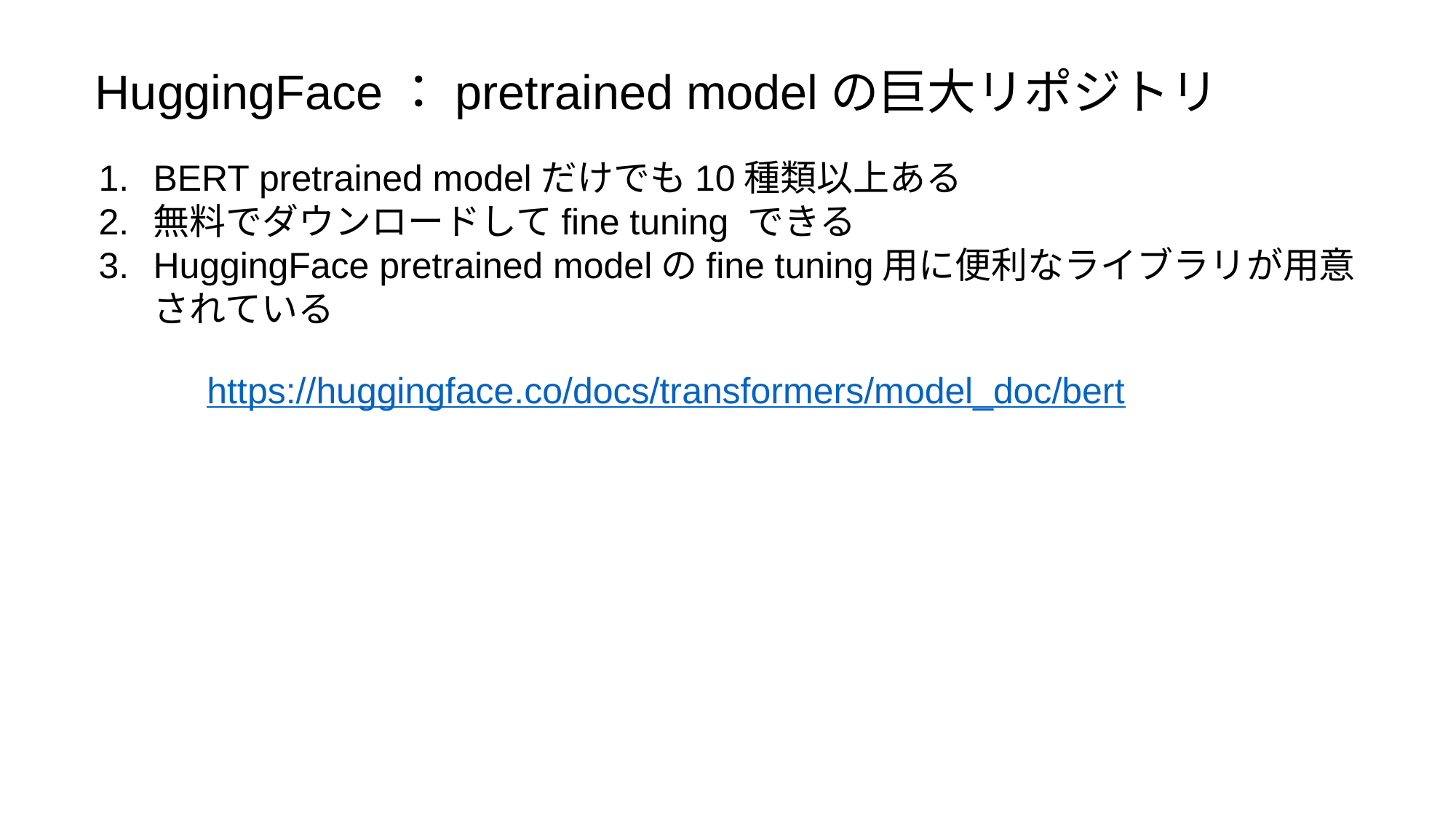

HuggingFace：pretrained modelの巨大リポジトリ
BERT pretrained modelだけでも10種類以上ある
無料でダウンロードしてfine tuning できる
HuggingFace pretrained modelのfine tuning用に便利なライブラリが用意されている
https://huggingface.co/docs/transformers/model_doc/bert